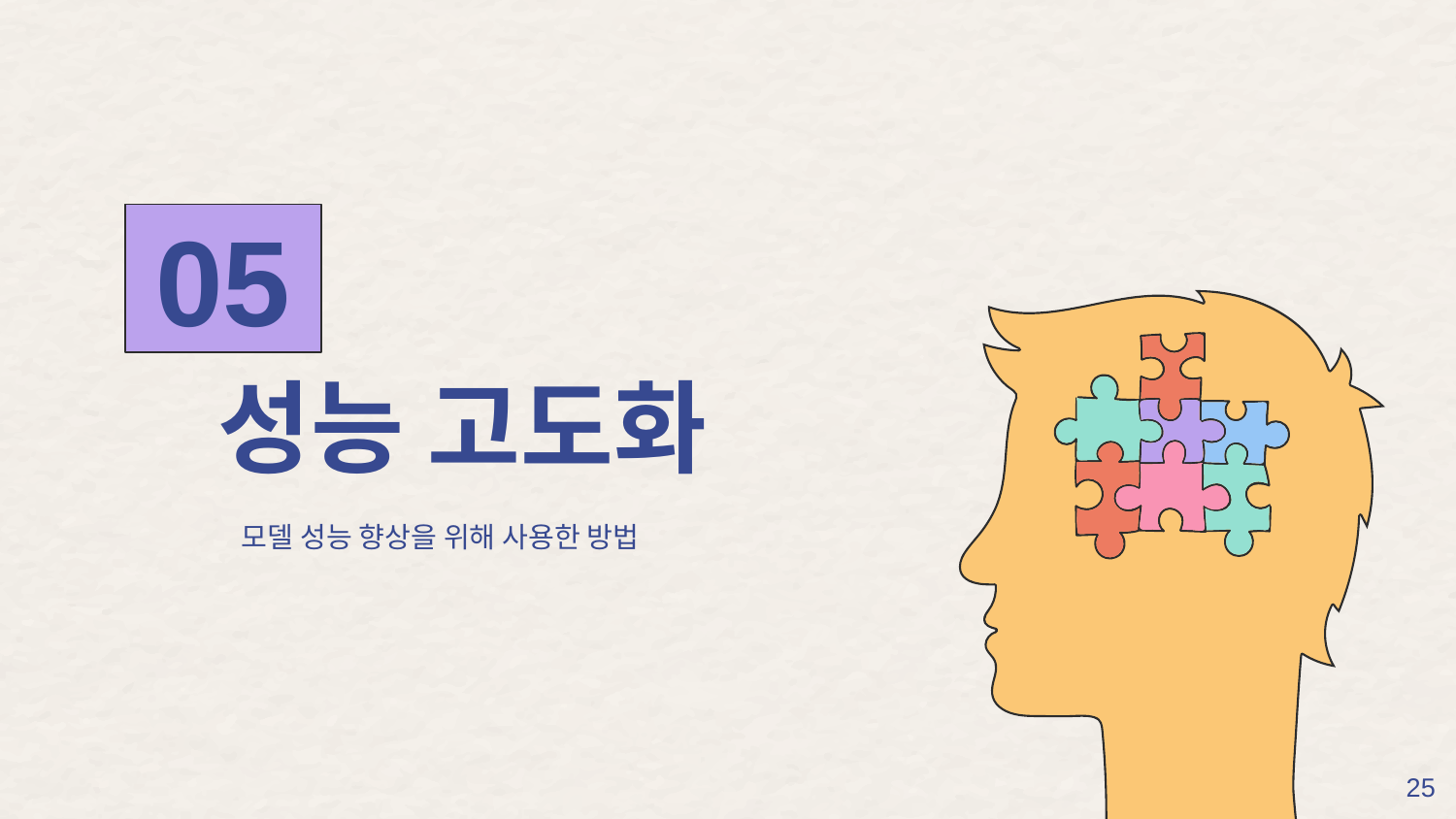

05

# 성능 고도화
모델 성능 향상을 위해 사용한 방법

25